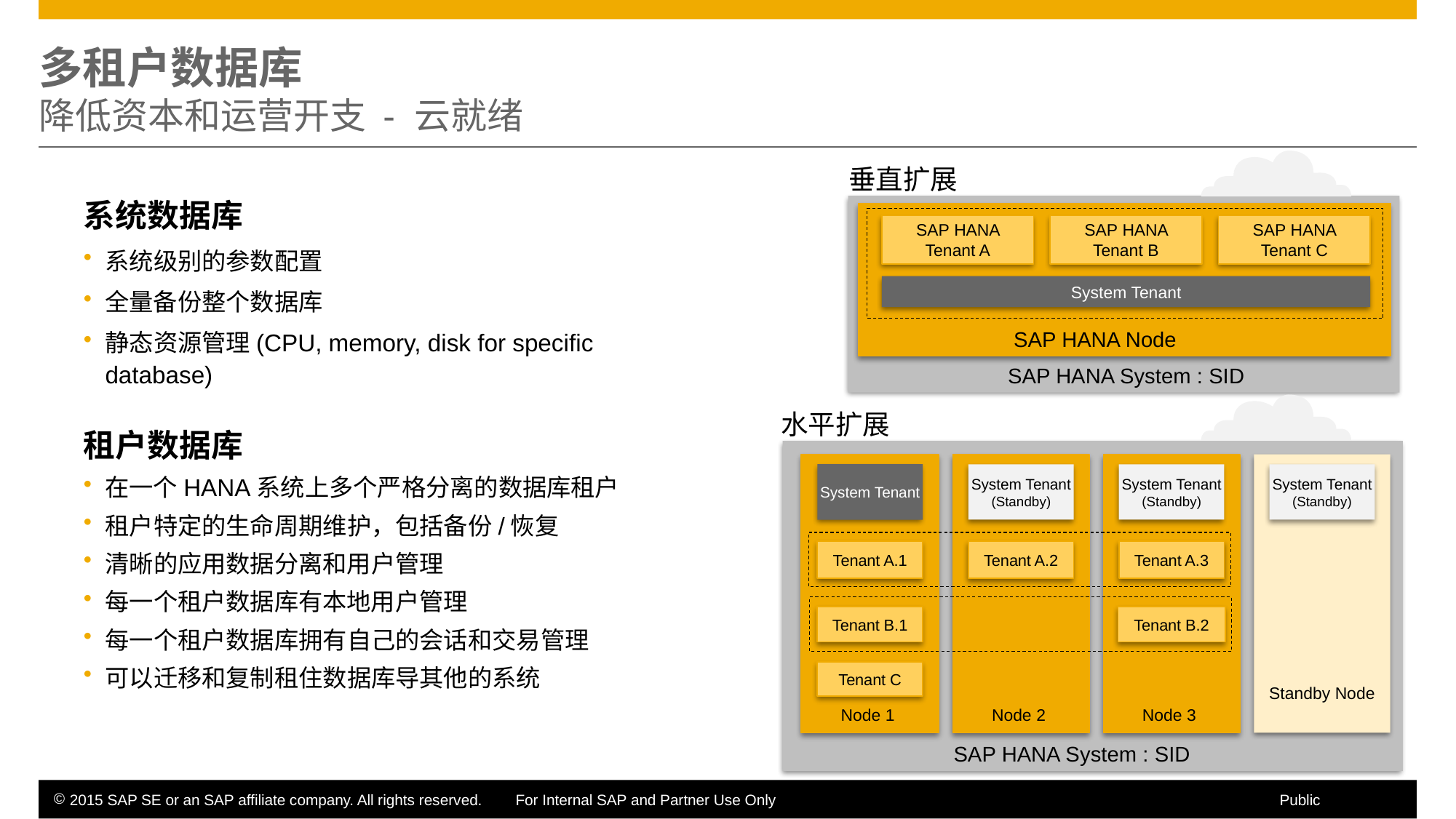

# 多租户数据库 降低资本和运营开支 - 云就绪

垂直扩展
系统数据库
系统级别的参数配置
全量备份整个数据库
静态资源管理(CPU, memory, disk for specific database)
租户数据库
在一个HANA系统上多个严格分离的数据库租户
租户特定的生命周期维护，包括备份/恢复
清晰的应用数据分离和用户管理
每一个租户数据库有本地用户管理
每一个租户数据库拥有自己的会话和交易管理
可以迁移和复制租住数据库导其他的系统

SAP HANA Tenant A
SAP HANA Tenant B
SAP HANA Tenant C
System Tenant
SAP HANA Node
SAP HANA System : SID

水平扩展

System Tenant
System Tenant (Standby)
System Tenant (Standby)
System Tenant (Standby)

Tenant A.1
Tenant A.2
Tenant A.3

Tenant B.1
Tenant B.2
Tenant C
Standby Node
Node 1
Node 2
Node 3
SAP HANA System : SID